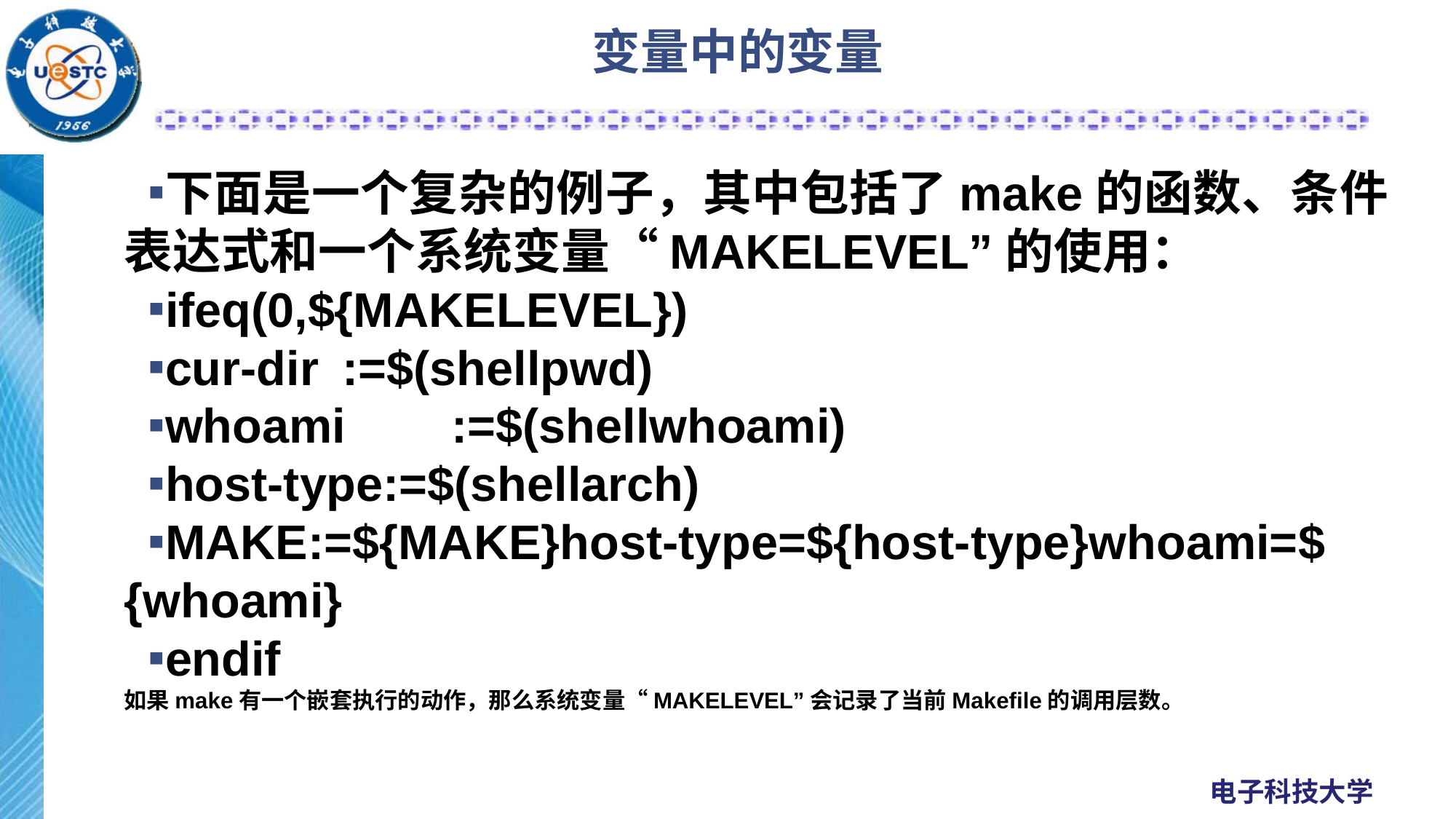

# 变量中的变量
下面是一个复杂的例子，其中包括了make的函数、条件表达式和一个系统变量“MAKELEVEL”的使用：
ifeq(0,${MAKELEVEL})
cur-dir	:=$(shellpwd)
whoami	:=$(shellwhoami)
host-type:=$(shellarch)
MAKE:=${MAKE}host-type=${host-type}whoami=${whoami}
endif
如果make有一个嵌套执行的动作，那么系统变量“MAKELEVEL”会记录了当前Makefile的调用层数。